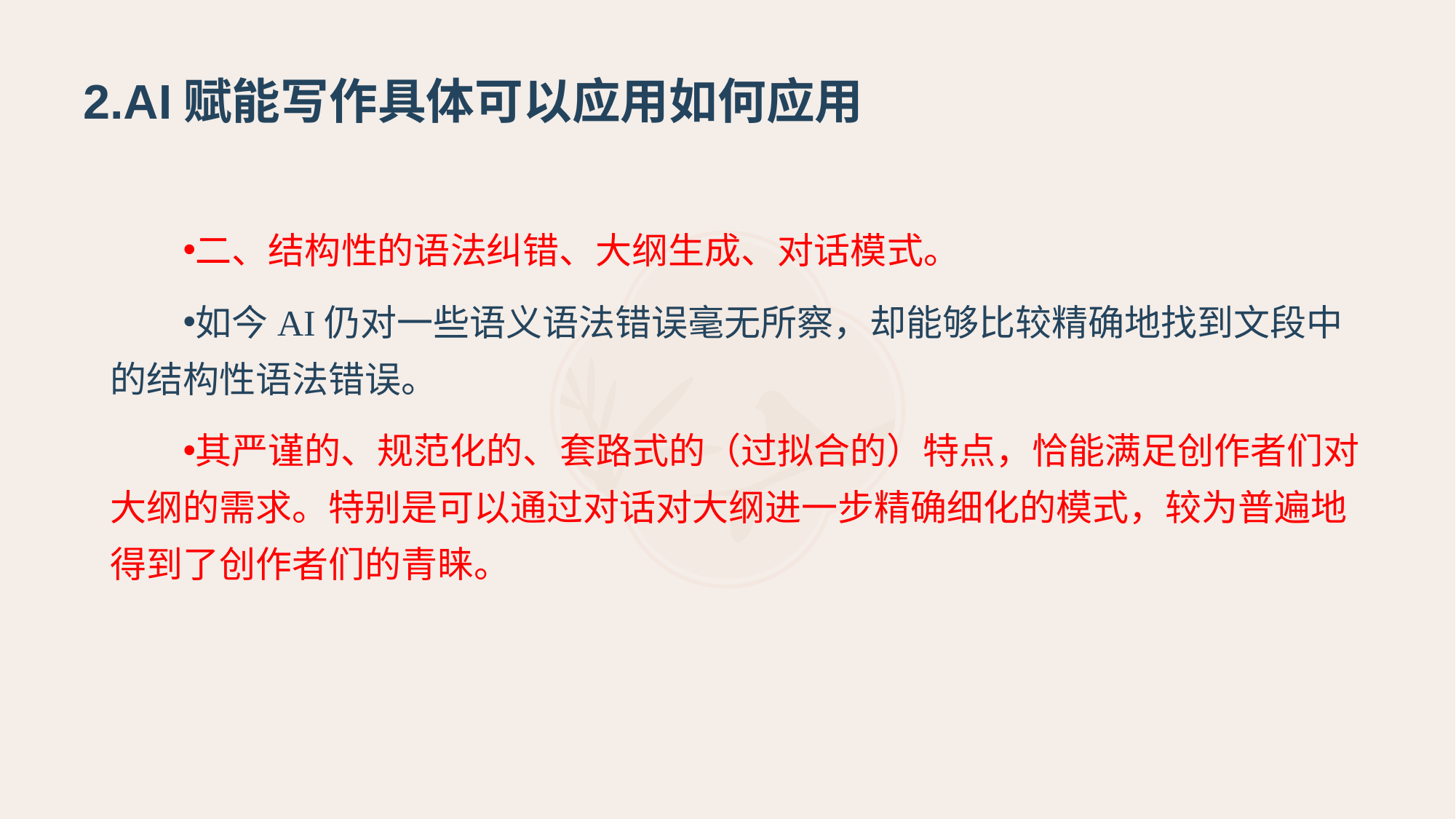

# 2.AI赋能写作具体可以应用如何应用

二、结构性的语法纠错、大纲生成、对话模式。
如今AI仍对一些语义语法错误毫无所察，却能够比较精确地找到文段中的结构性语法错误。
其严谨的、规范化的、套路式的（过拟合的）特点，恰能满足创作者们对大纲的需求。特别是可以通过对话对大纲进一步精确细化的模式，较为普遍地得到了创作者们的青睐。